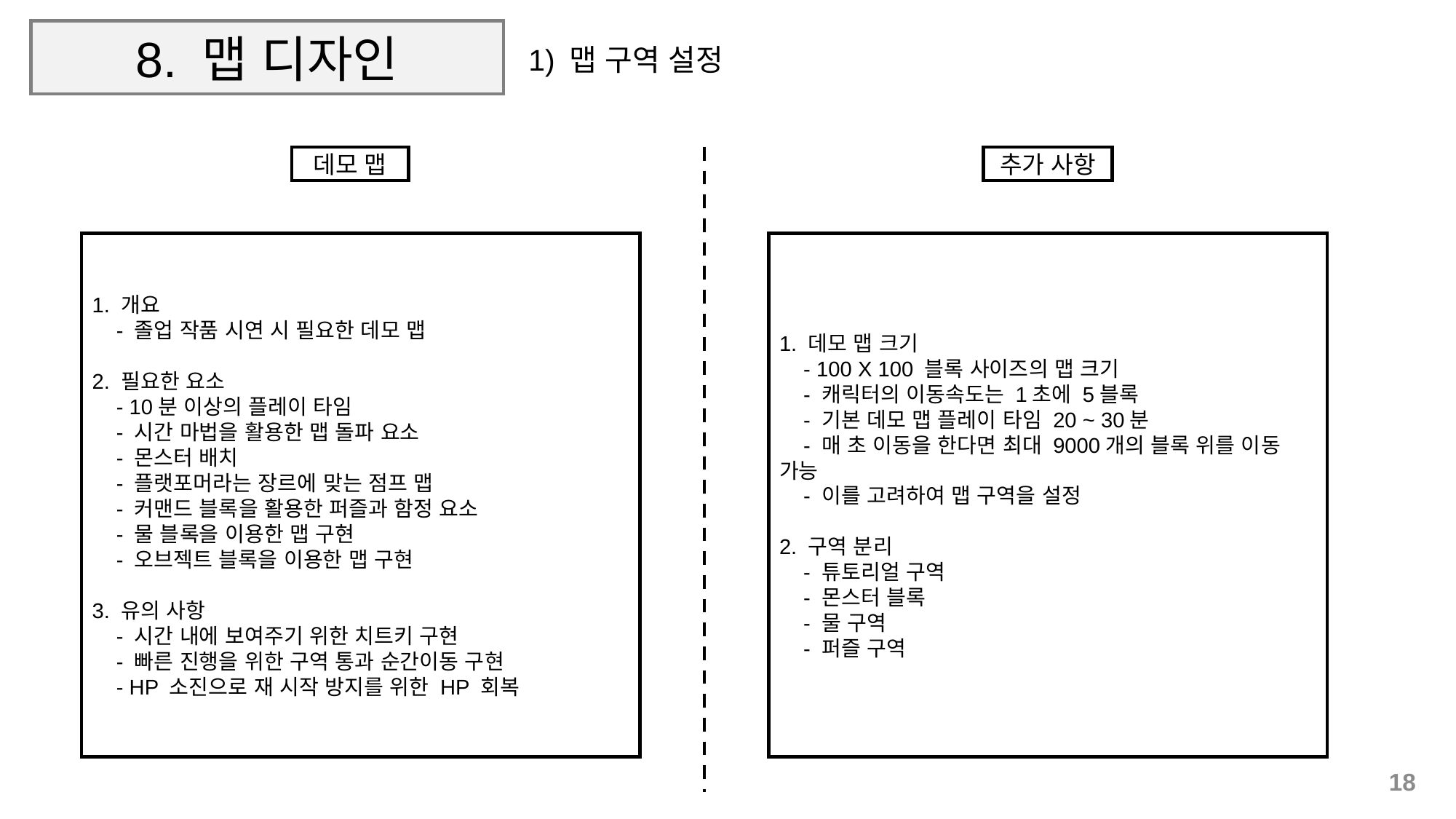

1) 맵 구역 설정
# 8. 맵 디자인
데모 맵
추가 사항
1. 개요
    - 졸업 작품 시연 시 필요한 데모 맵

2. 필요한 요소
    - 10분 이상의 플레이 타임
    - 시간 마법을 활용한 맵 돌파 요소
    - 몬스터 배치
    - 플랫포머라는 장르에 맞는 점프 맵
    - 커맨드 블록을 활용한 퍼즐과 함정 요소
    - 물 블록을 이용한 맵 구현
    - 오브젝트 블록을 이용한 맵 구현

3. 유의 사항
    - 시간 내에 보여주기 위한 치트키 구현
    - 빠른 진행을 위한 구역 통과 순간이동 구현
    - HP 소진으로 재 시작 방지를 위한 HP 회복
1. 데모 맵 크기
    - 100 X 100 블록 사이즈의 맵 크기
    - 캐릭터의 이동속도는 1초에 5블록
    - 기본 데모 맵 플레이 타임 20 ~ 30분
    - 매 초 이동을 한다면 최대 9000개의 블록 위를 이동 가능
    - 이를 고려하여 맵 구역을 설정

2. 구역 분리
    - 튜토리얼 구역
    - 몬스터 블록
    - 물 구역
    - 퍼즐 구역
18